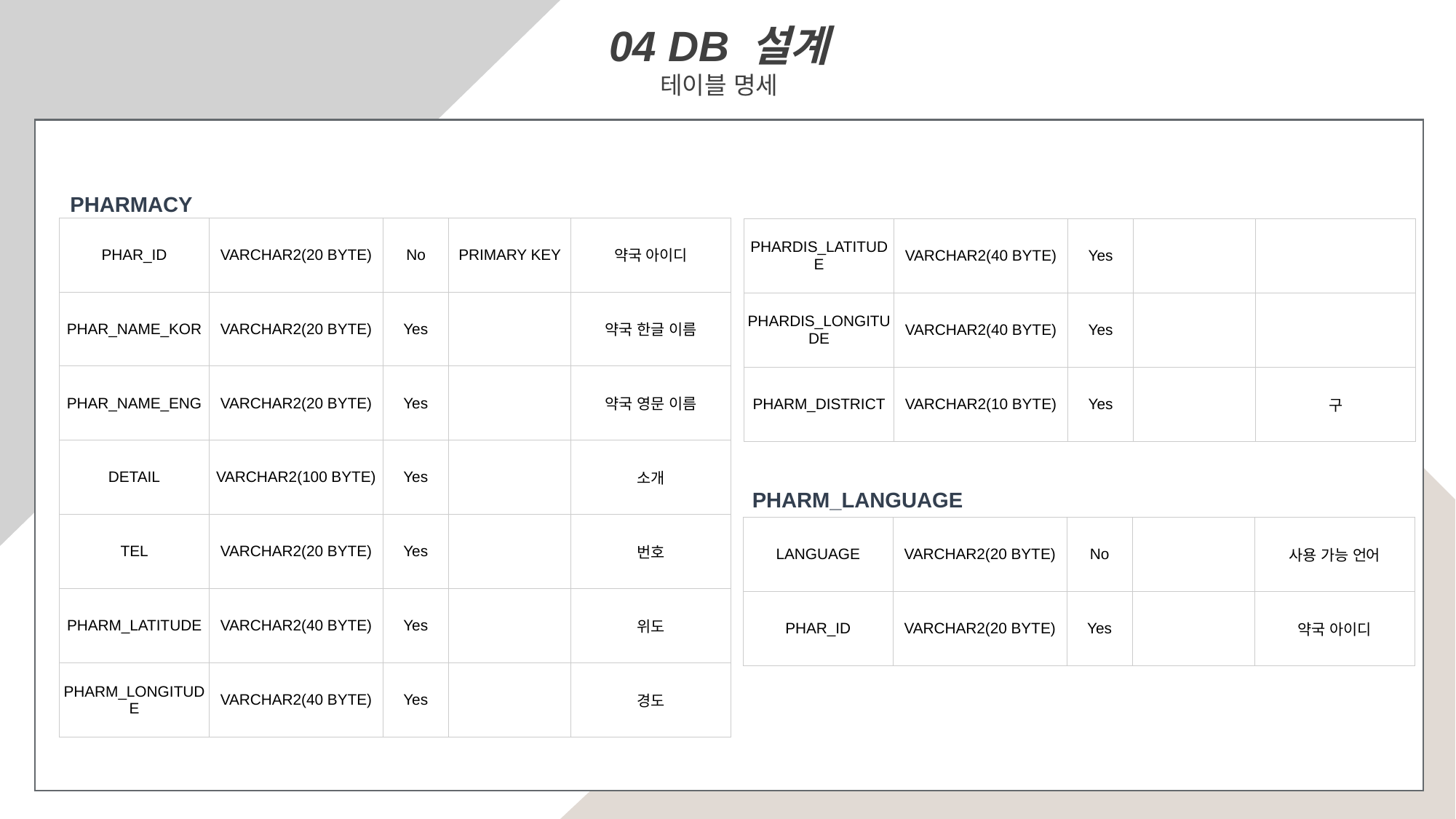

04 DB 설계
테이블 명세

PHARMACY

| PHAR\_ID | VARCHAR2(20 BYTE) | No | PRIMARY KEY | 약국 아이디 |
| --- | --- | --- | --- | --- |
| PHAR\_NAME\_KOR | VARCHAR2(20 BYTE) | Yes |  | 약국 한글 이름 |
| PHAR\_NAME\_ENG | VARCHAR2(20 BYTE) | Yes |  | 약국 영문 이름 |
| DETAIL | VARCHAR2(100 BYTE) | Yes |  | 소개 |
| TEL | VARCHAR2(20 BYTE) | Yes |  | 번호 |
| PHARM\_LATITUDE | VARCHAR2(40 BYTE) | Yes |  | 위도 |
| PHARM\_LONGITUDE | VARCHAR2(40 BYTE) | Yes |  | 경도 |
| PHARDIS\_LATITUDE | VARCHAR2(40 BYTE) | Yes |  |  |
| --- | --- | --- | --- | --- |
| PHARDIS\_LONGITUDE | VARCHAR2(40 BYTE) | Yes |  |  |
| PHARM\_DISTRICT | VARCHAR2(10 BYTE) | Yes |  | 구 |

PHARM_LANGUAGE
| LANGUAGE | VARCHAR2(20 BYTE) | No |  | 사용 가능 언어 |
| --- | --- | --- | --- | --- |
| PHAR\_ID | VARCHAR2(20 BYTE) | Yes |  | 약국 아이디 |